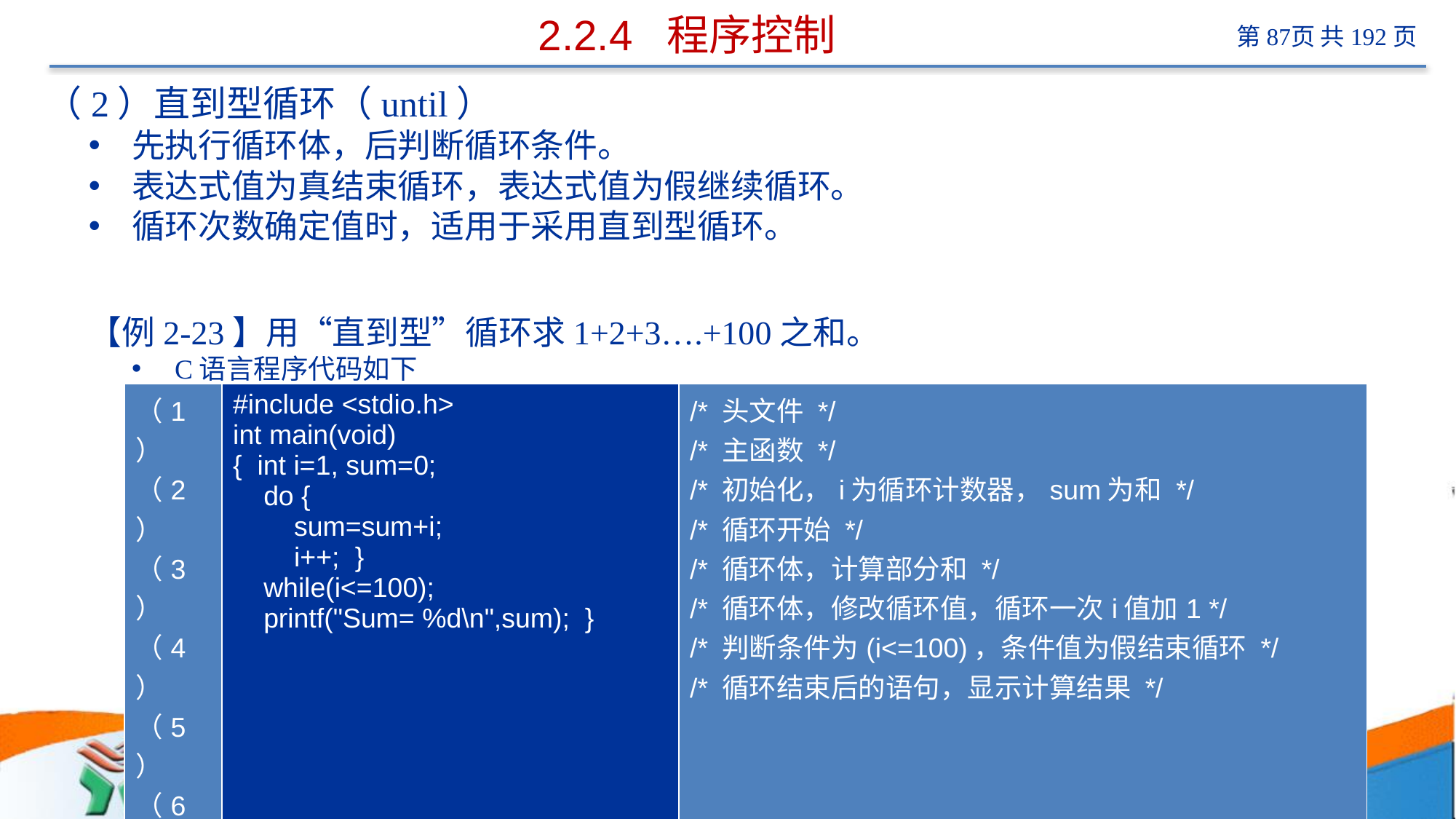

# 2.2.4  程序控制
（2）直到型循环（until）
先执行循环体，后判断循环条件。
表达式值为真结束循环，表达式值为假继续循环。
循环次数确定值时，适用于采用直到型循环。

【例2-23】用“直到型”循环求1+2+3….+100之和。
C语言程序代码如下
| （1） （2） （3） （4） （5） （6） （7） （8） | #include <stdio.h> int main(void) { int i=1, sum=0; do { sum=sum+i; i++; } while(i<=100); printf("Sum= %d\n",sum); } | /\* 头文件 \*/ /\* 主函数 \*/ /\* 初始化，i为循环计数器，sum为和 \*/ /\* 循环开始 \*/ /\* 循环体，计算部分和 \*/ /\* 循环体，修改循环值，循环一次i值加1 \*/ /\* 判断条件为(i<=100)，条件值为假结束循环 \*/ /\* 循环结束后的语句，显示计算结果 \*/ |
| --- | --- | --- |